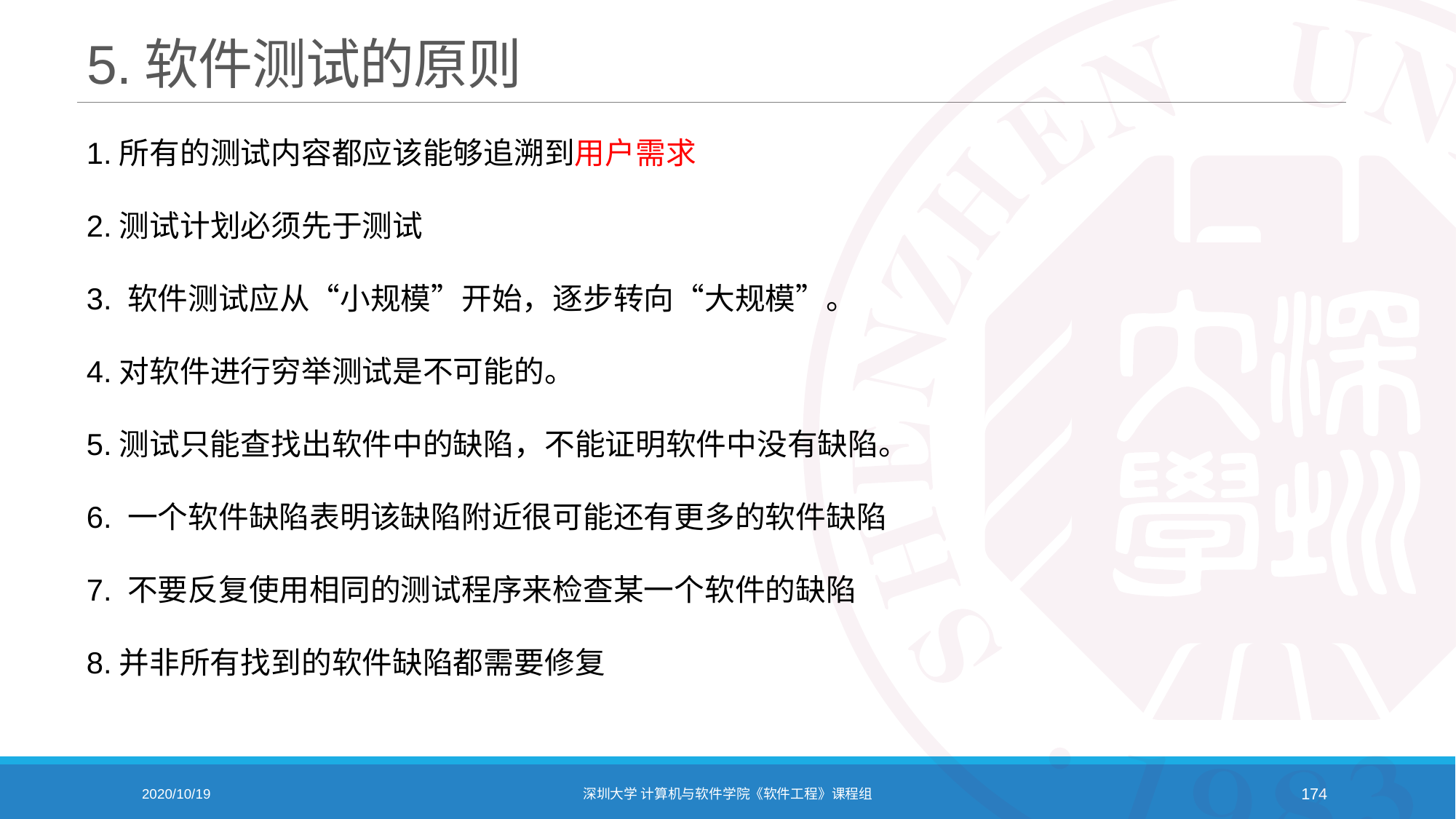

# 5.软件测试的原则
1.所有的测试内容都应该能够追溯到用户需求

2.测试计划必须先于测试

3. 软件测试应从“小规模”开始，逐步转向“大规模”。

4.对软件进行穷举测试是不可能的。

5.测试只能查找出软件中的缺陷，不能证明软件中没有缺陷。

6. 一个软件缺陷表明该缺陷附近很可能还有更多的软件缺陷

7. 不要反复使用相同的测试程序来检查某一个软件的缺陷

8.并非所有找到的软件缺陷都需要修复
2020/10/19
深圳大学 计算机与软件学院《软件工程》课程组
174